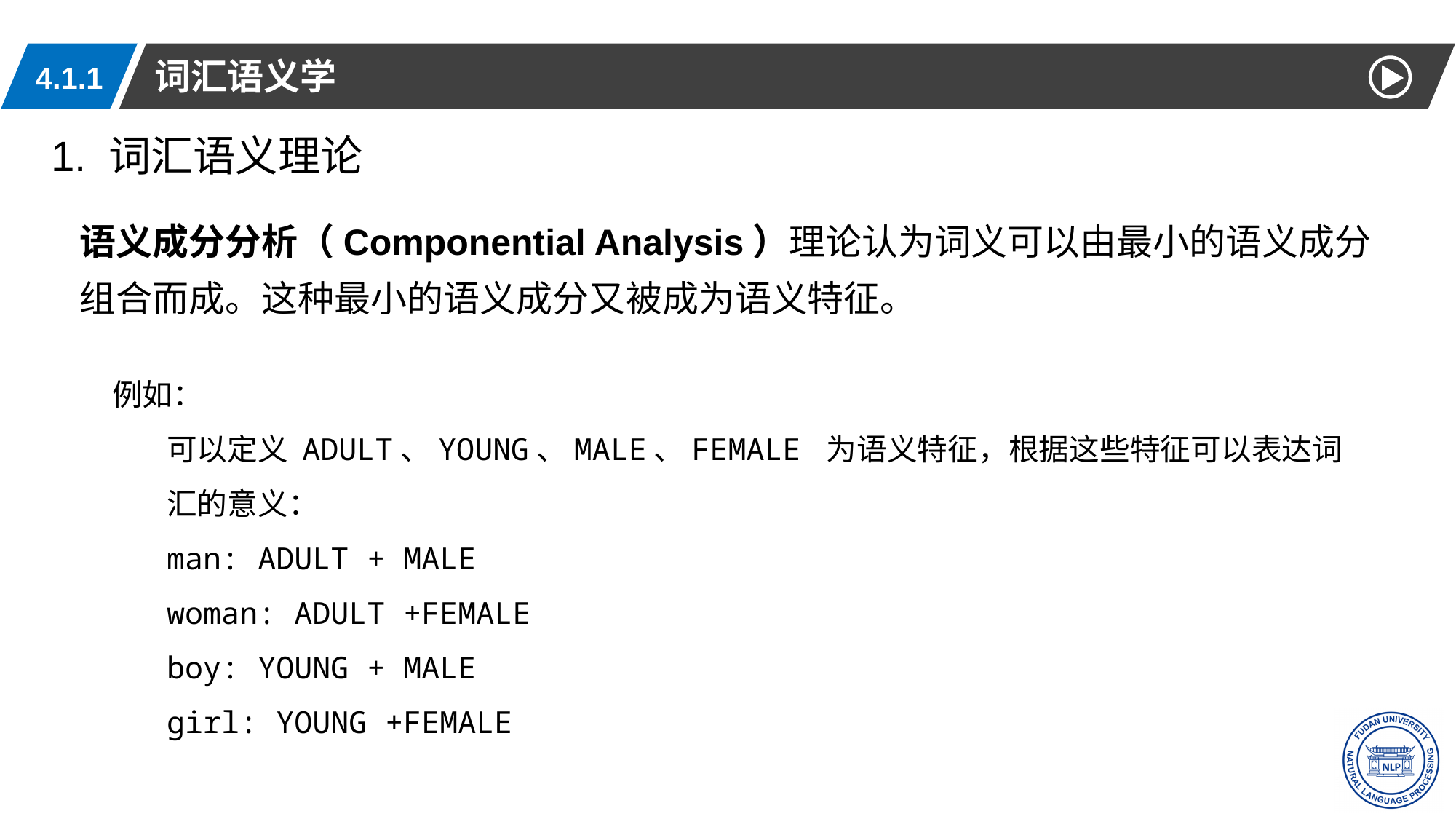

词汇语义学
4.1.1

1. 词汇语义理论
语义成分分析（Componential Analysis）理论认为词义可以由最小的语义成分组合而成。这种最小的语义成分又被成为语义特征。
例如：
可以定义 ADULT、YOUNG、MALE、FEMALE 为语义特征，根据这些特征可以表达词汇的意义：
man: ADULT + MALE
woman: ADULT +FEMALE
boy: YOUNG + MALE
girl: YOUNG +FEMALE
9